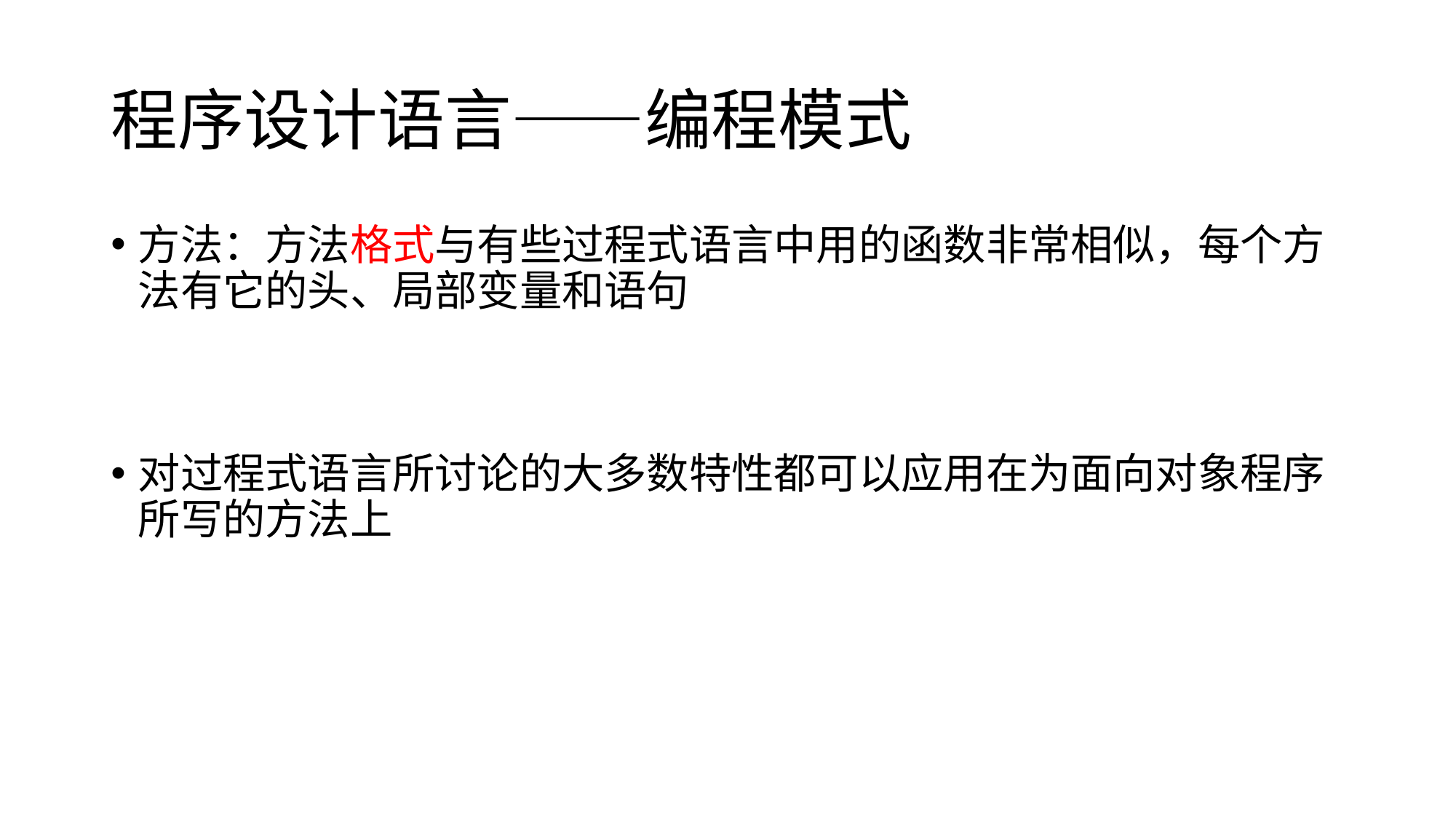

# 程序设计语言——编程模式
方法：方法格式与有些过程式语言中用的函数非常相似，每个方法有它的头、局部变量和语句

对过程式语言所讨论的大多数特性都可以应用在为面向对象程序所写的方法上